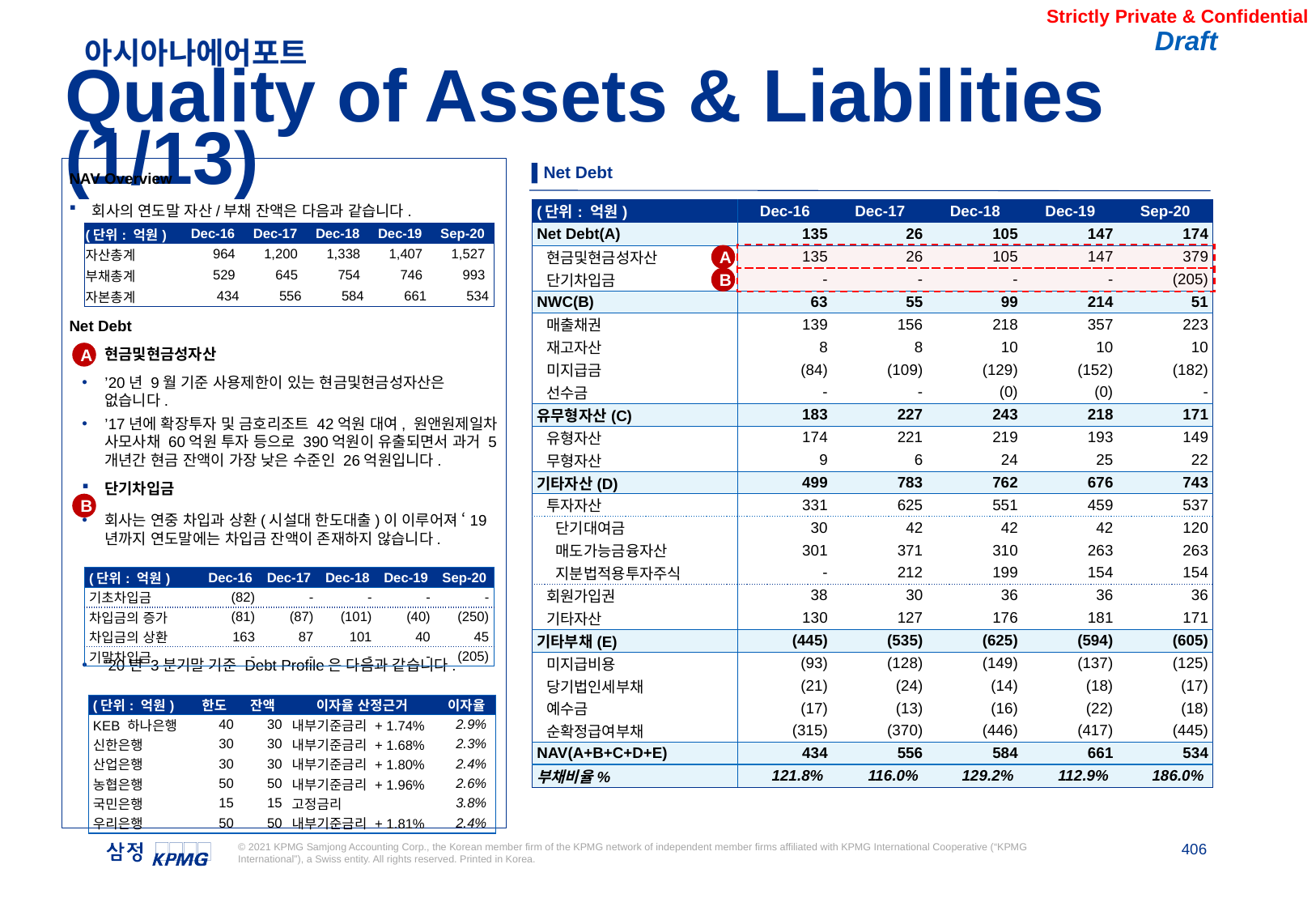

아시아나에어포트
Quality of Assets & Liabilities (1/13)
▌Net Debt

NAV Overview
회사의 연도말 자산/부채 잔액은 다음과 같습니다.

Net Debt
현금및현금성자산
’20년 9월 기준 사용제한이 있는 현금및현금성자산은 없습니다.
’17년에 확장투자 및 금호리조트 42억원 대여, 원앤원제일차 사모사채 60억원 투자 등으로 390억원이 유출되면서 과거 5개년간 현금 잔액이 가장 낮은 수준인 26억원입니다.
단기차입금
회사는 연중 차입과 상환(시설대 한도대출)이 이루어져 ‘19년까지 연도말에는 차입금 잔액이 존재하지 않습니다.

’20년 3분기말 기준 Debt Profile은 다음과 같습니다.

| (단위: 억원) | Dec-16 | Dec-17 | Dec-18 | Dec-19 | Sep-20 |
| --- | --- | --- | --- | --- | --- |
| Net Debt(A) | 135 | 26 | 105 | 147 | 174 |
| 현금및현금성자산 | 135 | 26 | 105 | 147 | 379 |
| 단기차입금 | - | - | - | - | (205) |
| NWC(B) | 63 | 55 | 99 | 214 | 51 |
| 매출채권 | 139 | 156 | 218 | 357 | 223 |
| 재고자산 | 8 | 8 | 10 | 10 | 10 |
| 미지급금 | (84) | (109) | (129) | (152) | (182) |
| 선수금 | - | - | (0) | (0) | - |
| 유무형자산(C) | 183 | 227 | 243 | 218 | 171 |
| 유형자산 | 174 | 221 | 219 | 193 | 149 |
| 무형자산 | 9 | 6 | 24 | 25 | 22 |
| 기타자산(D) | 499 | 783 | 762 | 676 | 743 |
| 투자자산 | 331 | 625 | 551 | 459 | 537 |
| 단기대여금 | 30 | 42 | 42 | 42 | 120 |
| 매도가능금융자산 | 301 | 371 | 310 | 263 | 263 |
| 지분법적용투자주식 | - | 212 | 199 | 154 | 154 |
| 회원가입권 | 38 | 30 | 36 | 36 | 36 |
| 기타자산 | 130 | 127 | 176 | 181 | 171 |
| 기타부채(E) | (445) | (535) | (625) | (594) | (605) |
| 미지급비용 | (93) | (128) | (149) | (137) | (125) |
| 당기법인세부채 | (21) | (24) | (14) | (18) | (17) |
| 예수금 | (17) | (13) | (16) | (22) | (18) |
| 순확정급여부채 | (315) | (370) | (446) | (417) | (445) |
| NAV(A+B+C+D+E) | 434 | 556 | 584 | 661 | 534 |
| 부채비율% | 121.8% | 116.0% | 129.2% | 112.9% | 186.0% |
| (단위: 억원) | Dec-16 | Dec-17 | Dec-18 | Dec-19 | Sep-20 |
| --- | --- | --- | --- | --- | --- |
| 자산총계 | 964 | 1,200 | 1,338 | 1,407 | 1,527 |
| 부채총계 | 529 | 645 | 754 | 746 | 993 |
| 자본총계 | 434 | 556 | 584 | 661 | 534 |

A
B

A
B
| (단위: 억원) | Dec-16 | Dec-17 | Dec-18 | Dec-19 | Sep-20 |
| --- | --- | --- | --- | --- | --- |
| 기초차입금 | (82) | - | - | - | - |
| 차입금의 증가 | (81) | (87) | (101) | (40) | (250) |
| 차입금의 상환 | 163 | 87 | 101 | 40 | 45 |
| 기말차입금 | - | - | - | - | (205) |
| (단위: 억원) | 한도 | 잔액 | 이자율 산정근거 | 이자율 |
| --- | --- | --- | --- | --- |
| KEB 하나은행 | 40 | 30 | 내부기준금리 + 1.74% | 2.9% |
| 신한은행 | 30 | 30 | 내부기준금리 + 1.68% | 2.3% |
| 산업은행 | 30 | 30 | 내부기준금리 + 1.80% | 2.4% |
| 농협은행 | 50 | 50 | 내부기준금리 + 1.96% | 2.6% |
| 국민은행 | 15 | 15 | 고정금리 | 3.8% |
| 우리은행 | 50 | 50 | 내부기준금리 + 1.81% | 2.4% |